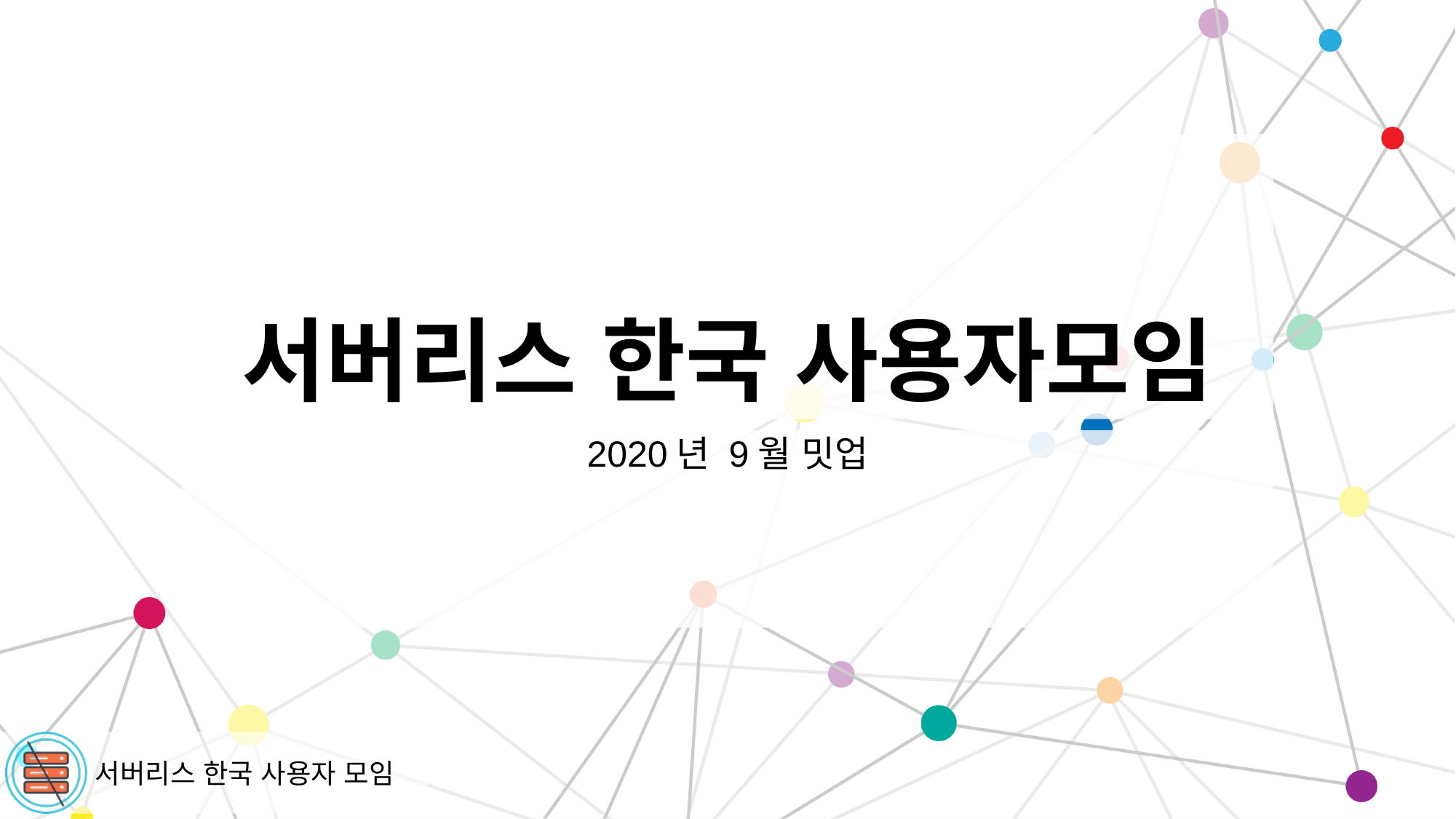

# 서버리스 한국 사용자모임
2020년 9월 밋업